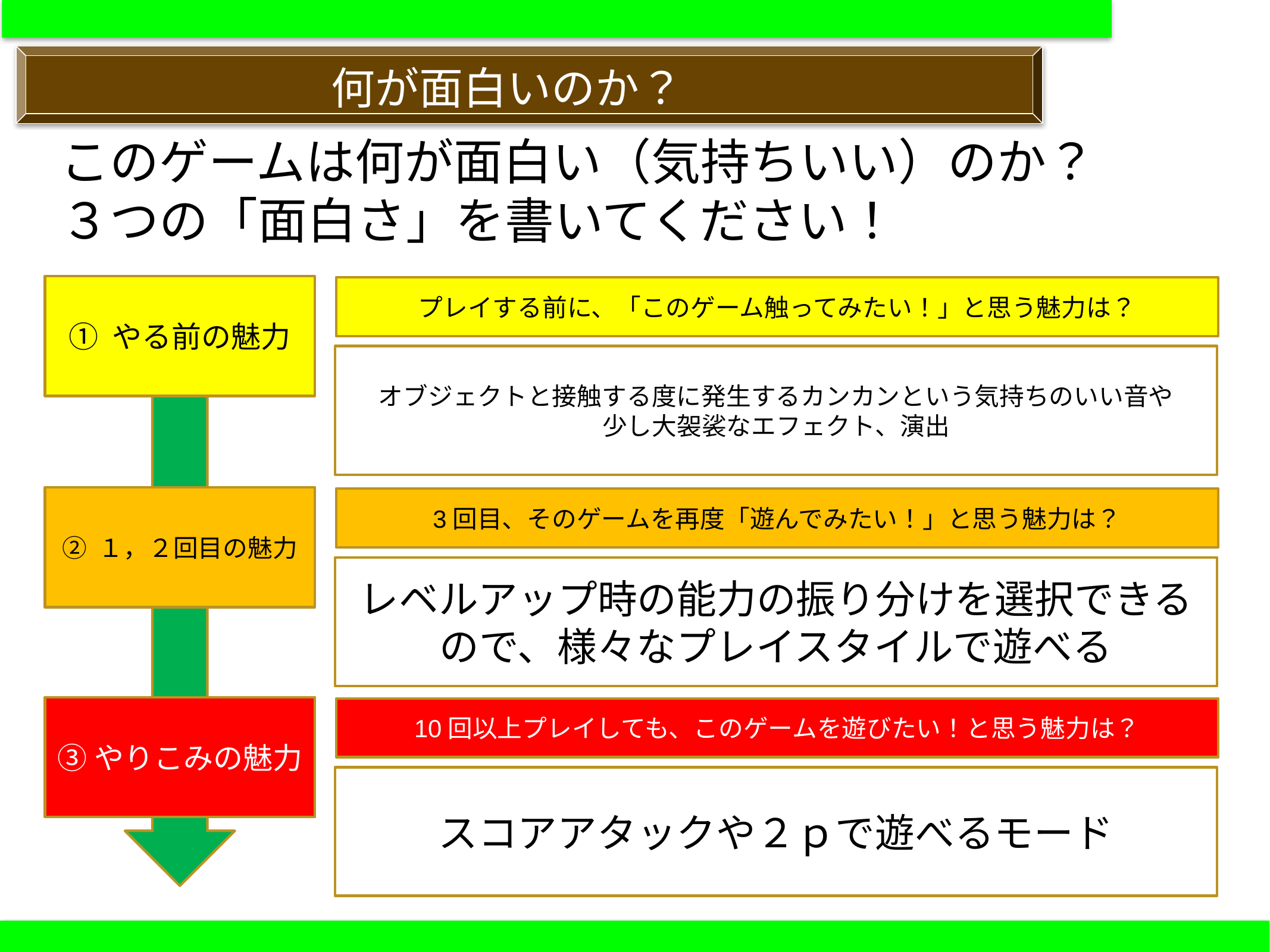

何が面白いのか？
このゲームは何が面白い（気持ちいい）のか？
３つの「面白さ」を書いてください！
① やる前の魅力
プレイする前に、「このゲーム触ってみたい！」と思う魅力は？

オブジェクトと接触する度に発生するカンカンという気持ちのいい音や
少し大袈裟なエフェクト、演出
② １，２回目の魅力
3回目、そのゲームを再度「遊んでみたい！」と思う魅力は？
レベルアップ時の能力の振り分けを選択できるので、様々なプレイスタイルで遊べる
③やりこみの魅力
10回以上プレイしても、このゲームを遊びたい！と思う魅力は？
スコアアタックや２ｐで遊べるモード
10